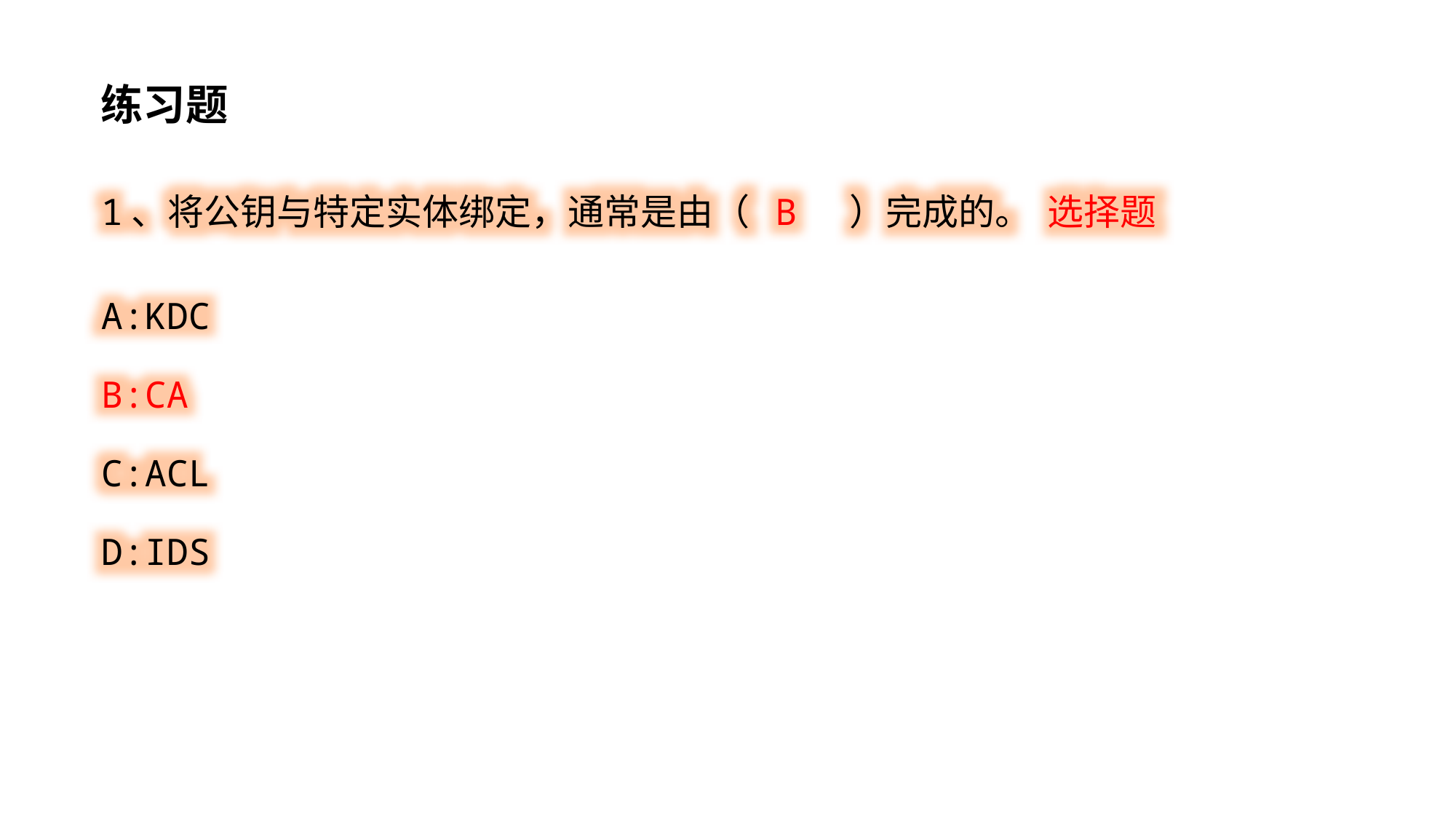

练习题
1、将公钥与特定实体绑定，通常是由（  B  ）完成的。  选择题

A:​KDC

B:CA

C:ACL

D:IDS